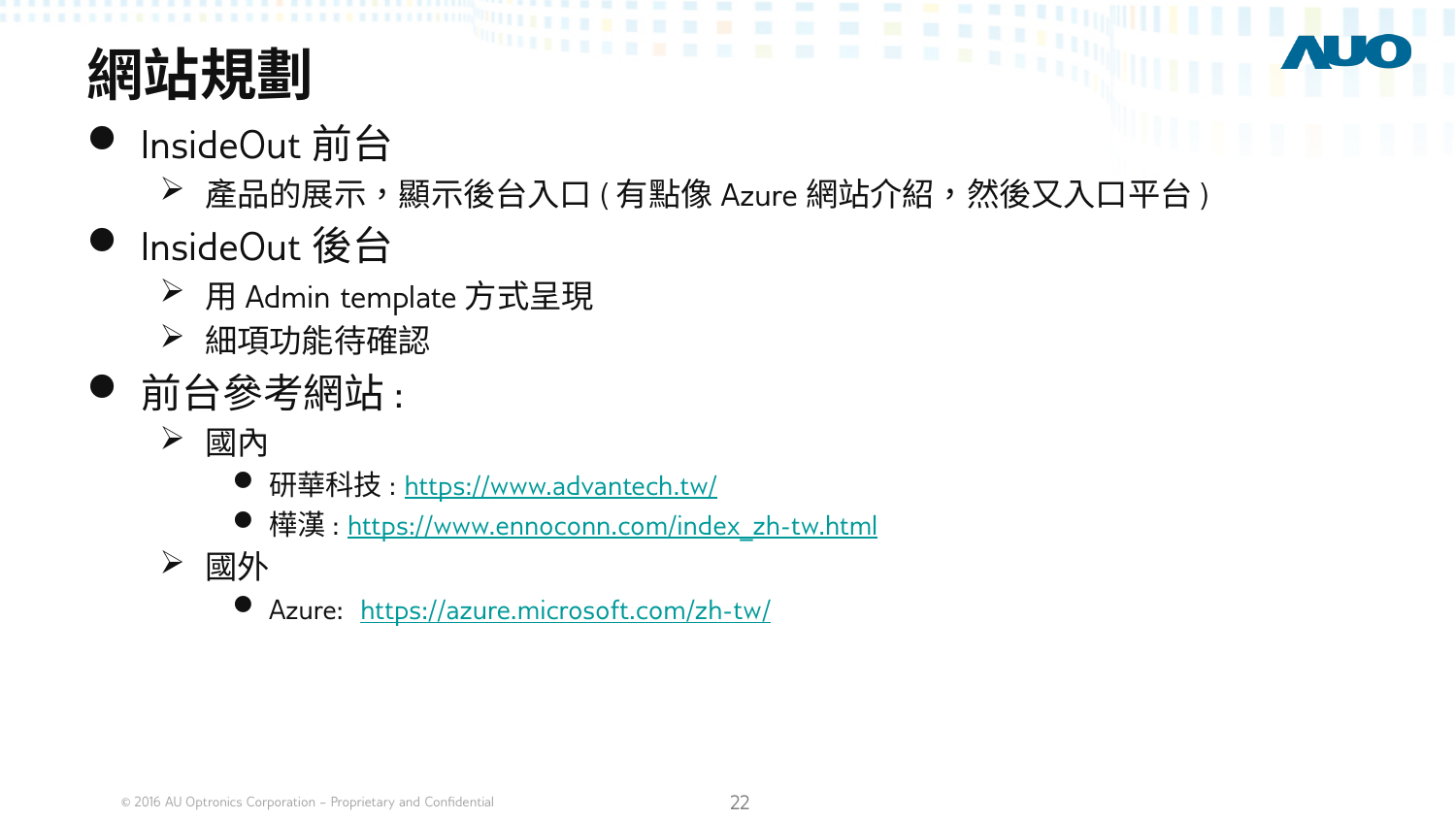

# 網站規劃
InsideOut前台
產品的展示，顯示後台入口(有點像Azure網站介紹，然後又入口平台)
InsideOut後台
用Admin template方式呈現
細項功能待確認
前台參考網站:
國內
研華科技: https://www.advantech.tw/
樺漢: https://www.ennoconn.com/index_zh-tw.html
國外
Azure:  https://azure.microsoft.com/zh-tw/